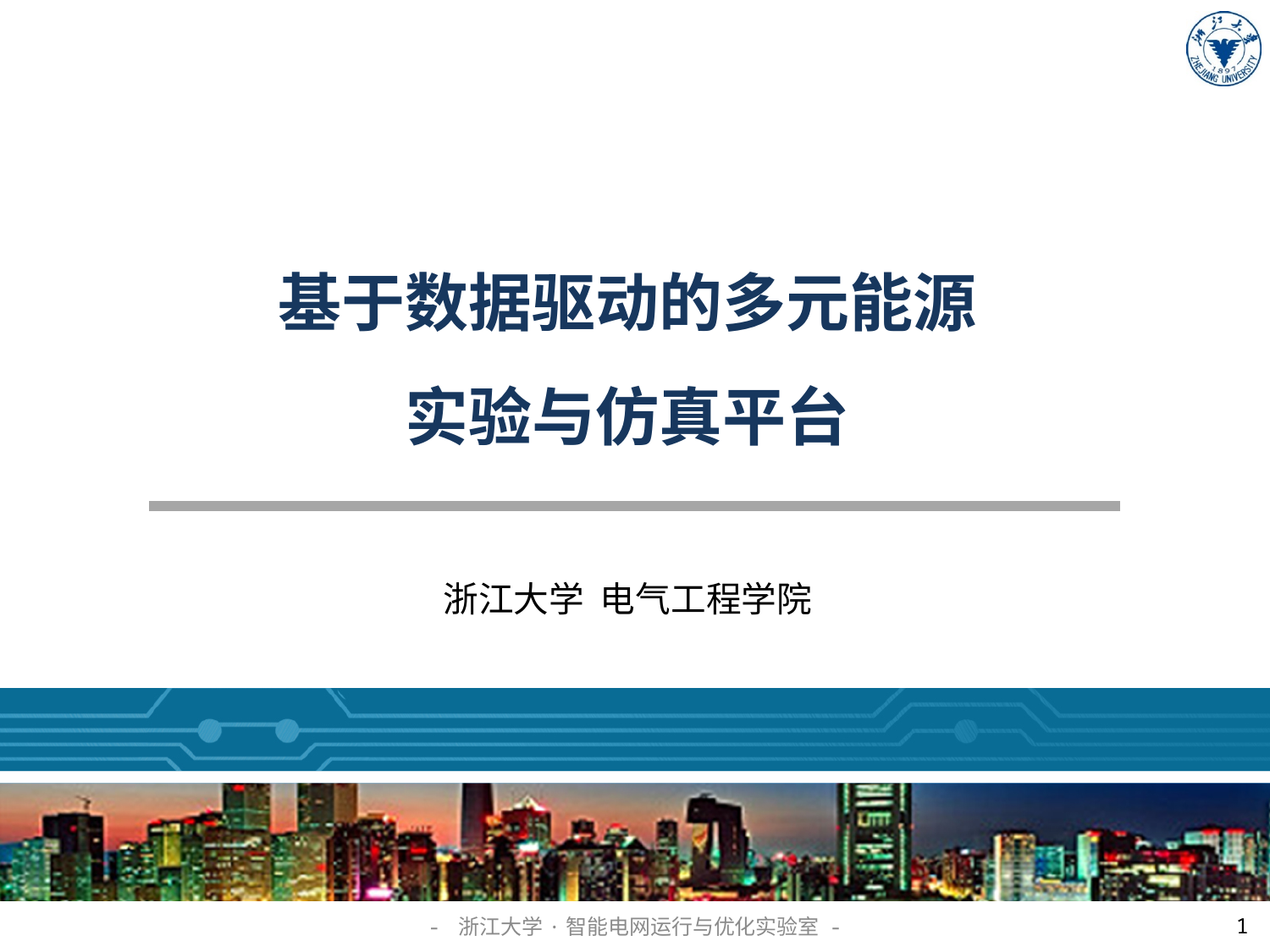

基于数据驱动的多元能源
实验与仿真平台
浙江大学  电气工程学院
- 浙江大学·智能电网运行与优化实验室 -
1